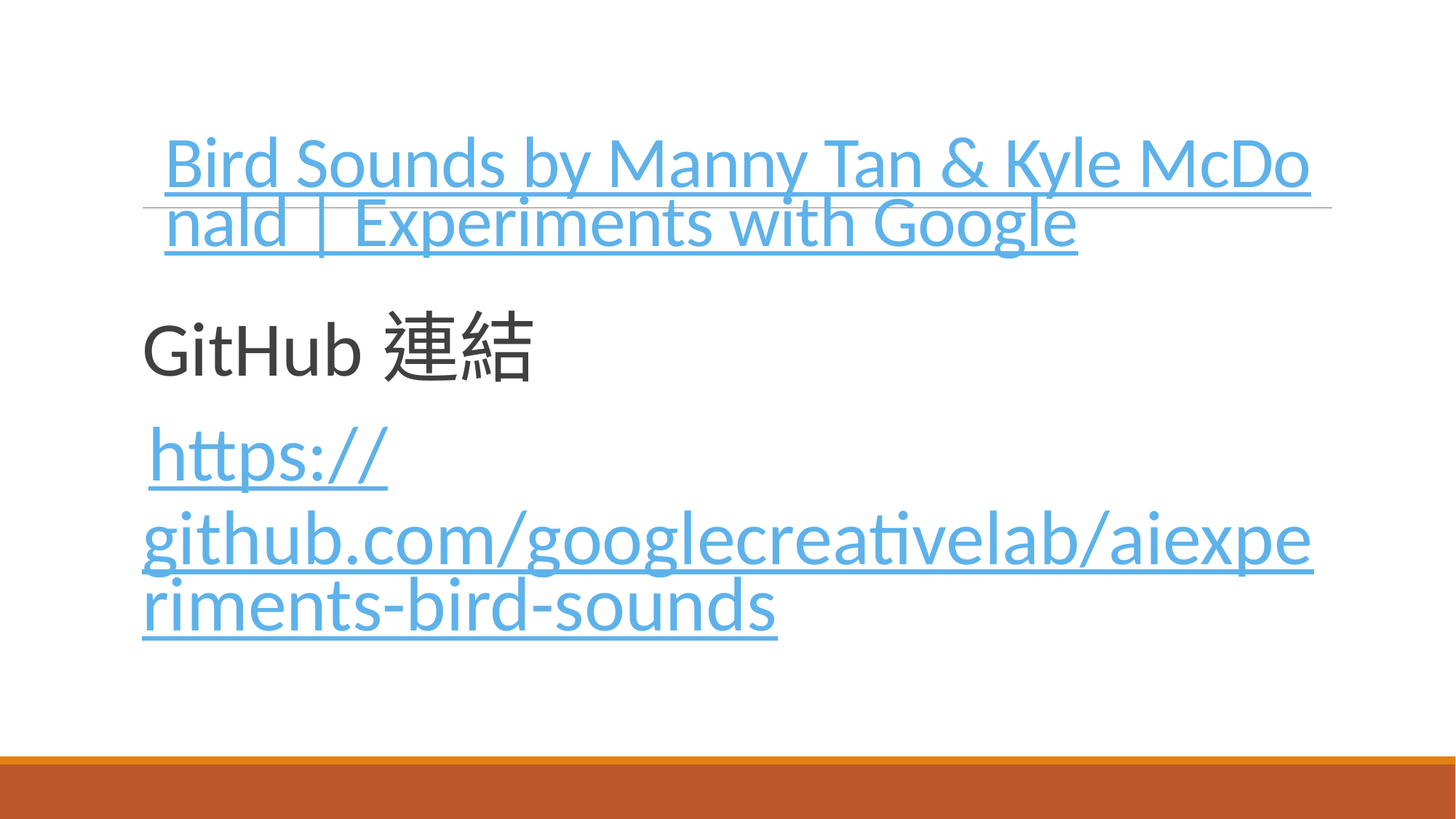

# Bird Sounds by Manny Tan & Kyle McDonald | Experiments with Google
GitHub連結
https://github.com/googlecreativelab/aiexperiments-bird-sounds